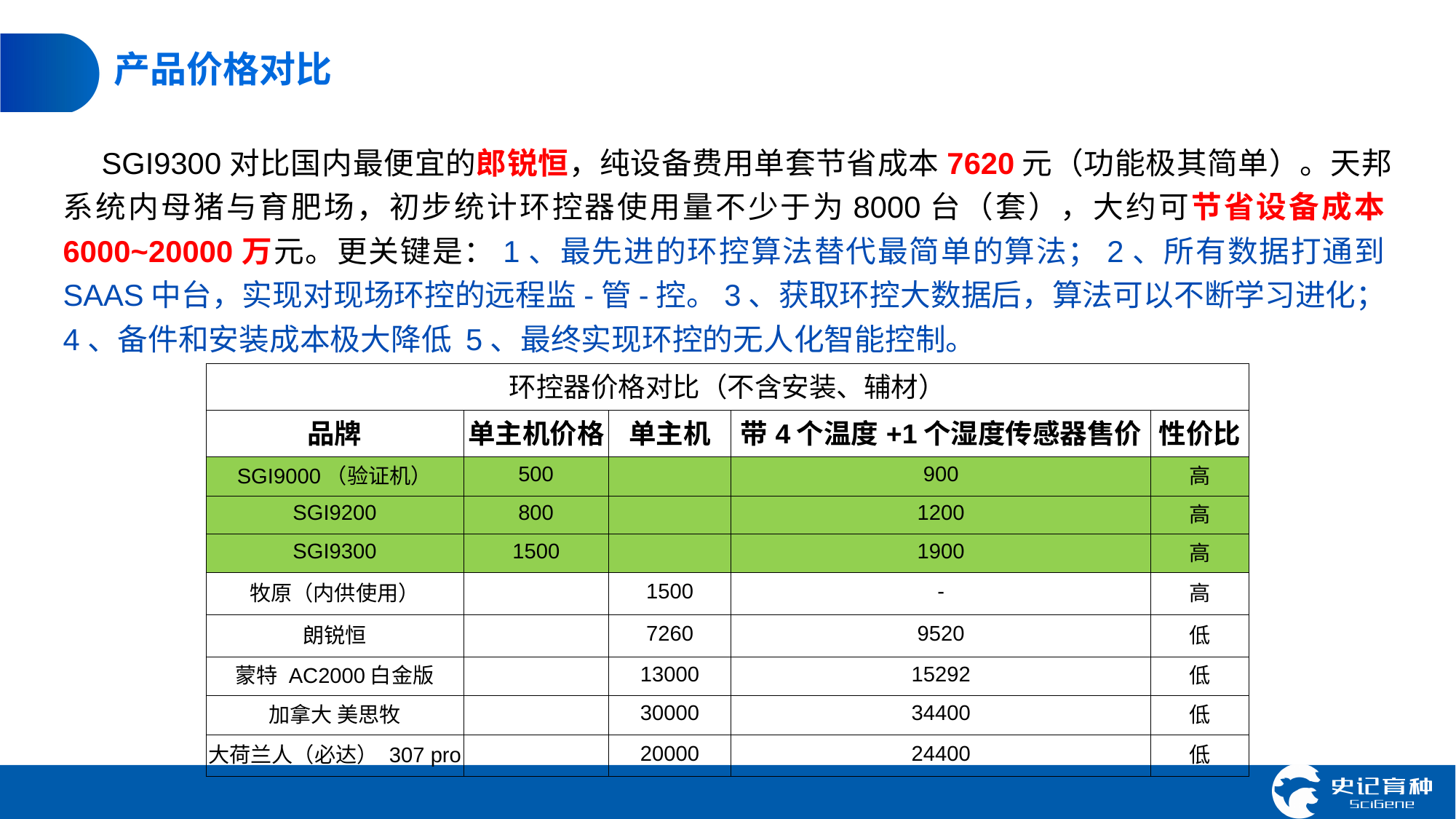

# 产品价格对比
SGI9300对比国内最便宜的郎锐恒，纯设备费用单套节省成本7620元（功能极其简单）。天邦系统内母猪与育肥场，初步统计环控器使用量不少于为8000台（套），大约可节省设备成本6000~20000万元。更关键是：1、最先进的环控算法替代最简单的算法；2、所有数据打通到SAAS中台，实现对现场环控的远程监-管-控。3、获取环控大数据后，算法可以不断学习进化；4、备件和安装成本极大降低 5、最终实现环控的无人化智能控制。
| 环控器价格对比（不含安装、辅材） |  |  |  |  |
| --- | --- | --- | --- | --- |
| 品牌 | 单主机价格 | 单主机 | 带4个温度+1个湿度传感器售价 | 性价比 |
| SGI9000（验证机） | 500 |  | 900 | 高 |
| SGI9200 | 800 |  | 1200 | 高 |
| SGI9300 | 1500 |  | 1900 | 高 |
| 牧原（内供使用） |  | 1500 | - | 高 |
| 朗锐恒 |  | 7260 | 9520 | 低 |
| 蒙特 AC2000白金版 |  | 13000 | 15292 | 低 |
| 加拿大 美思牧 |  | 30000 | 34400 | 低 |
| 大荷兰人（必达） 307 pro |  | 20000 | 24400 | 低 |